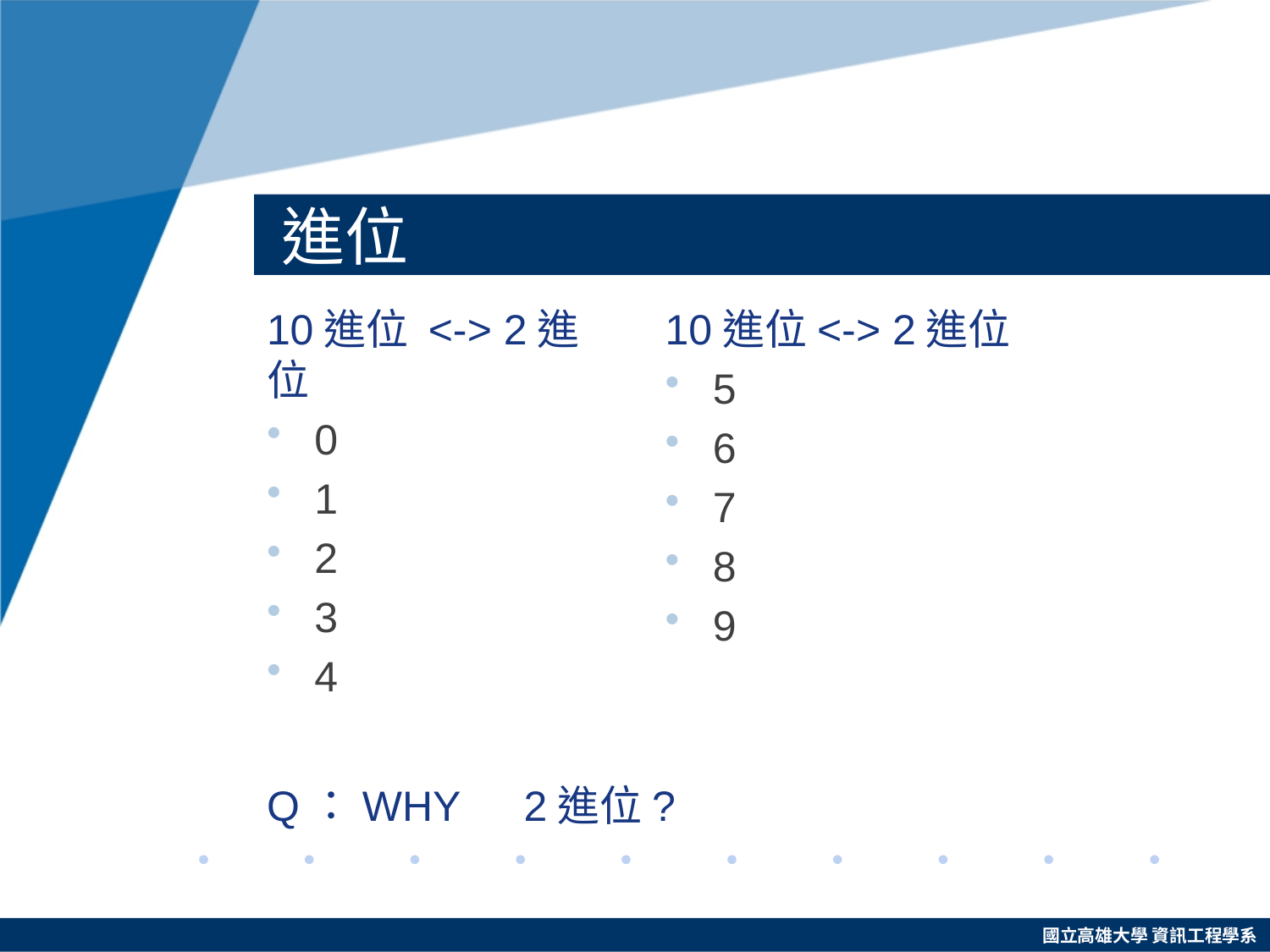

# 進位
10進位 <-> 2進位
0
1
2
3
4
10進位<-> 2進位
5
6
7
8
9
Q：WHY　2進位?